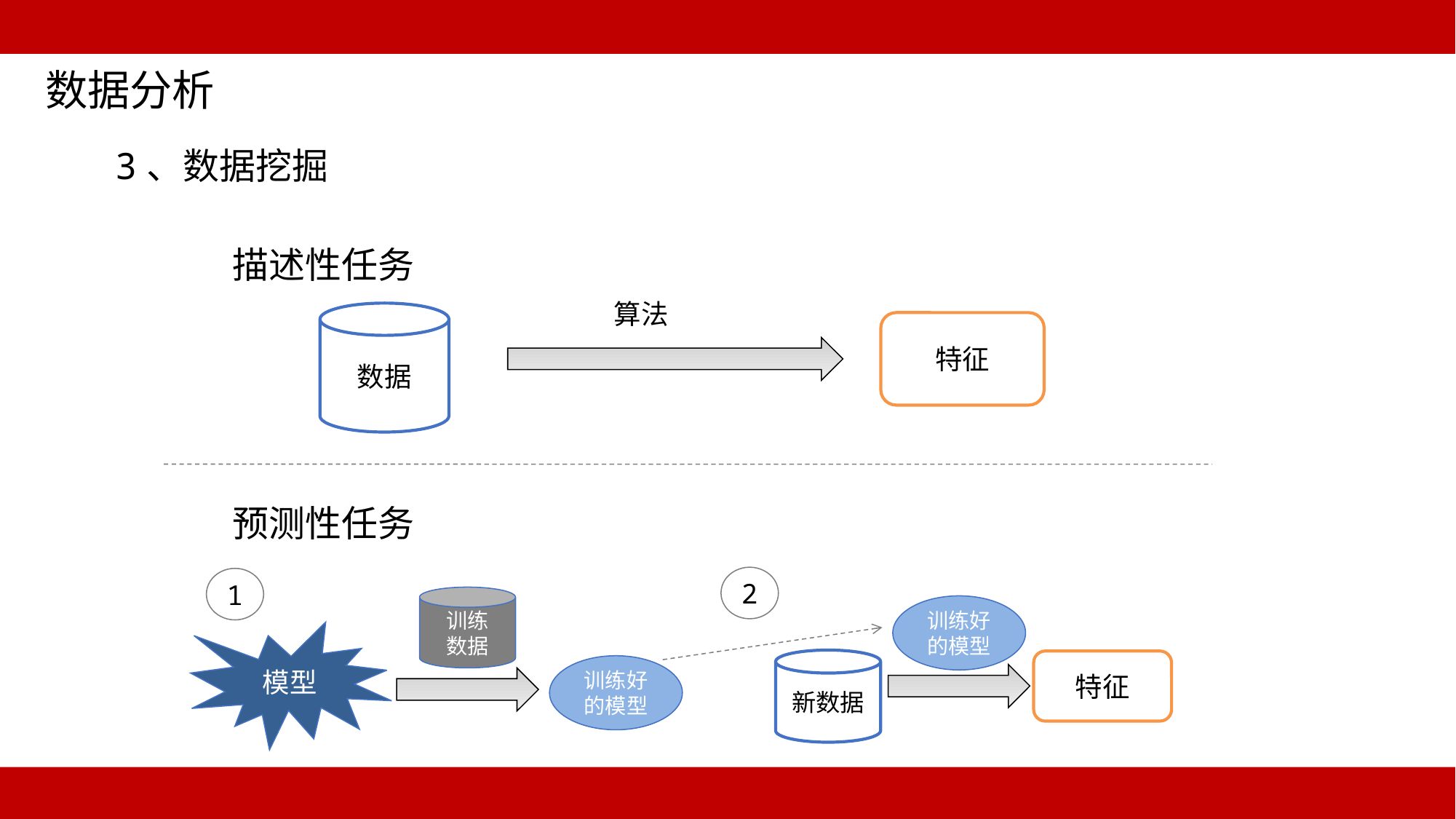

数据分析
3、数据挖掘
描述性任务
算法
数据
特征

预测性任务
2
1
训练
数据
模型
训练好的模型

训练好的模型

新数据
特征